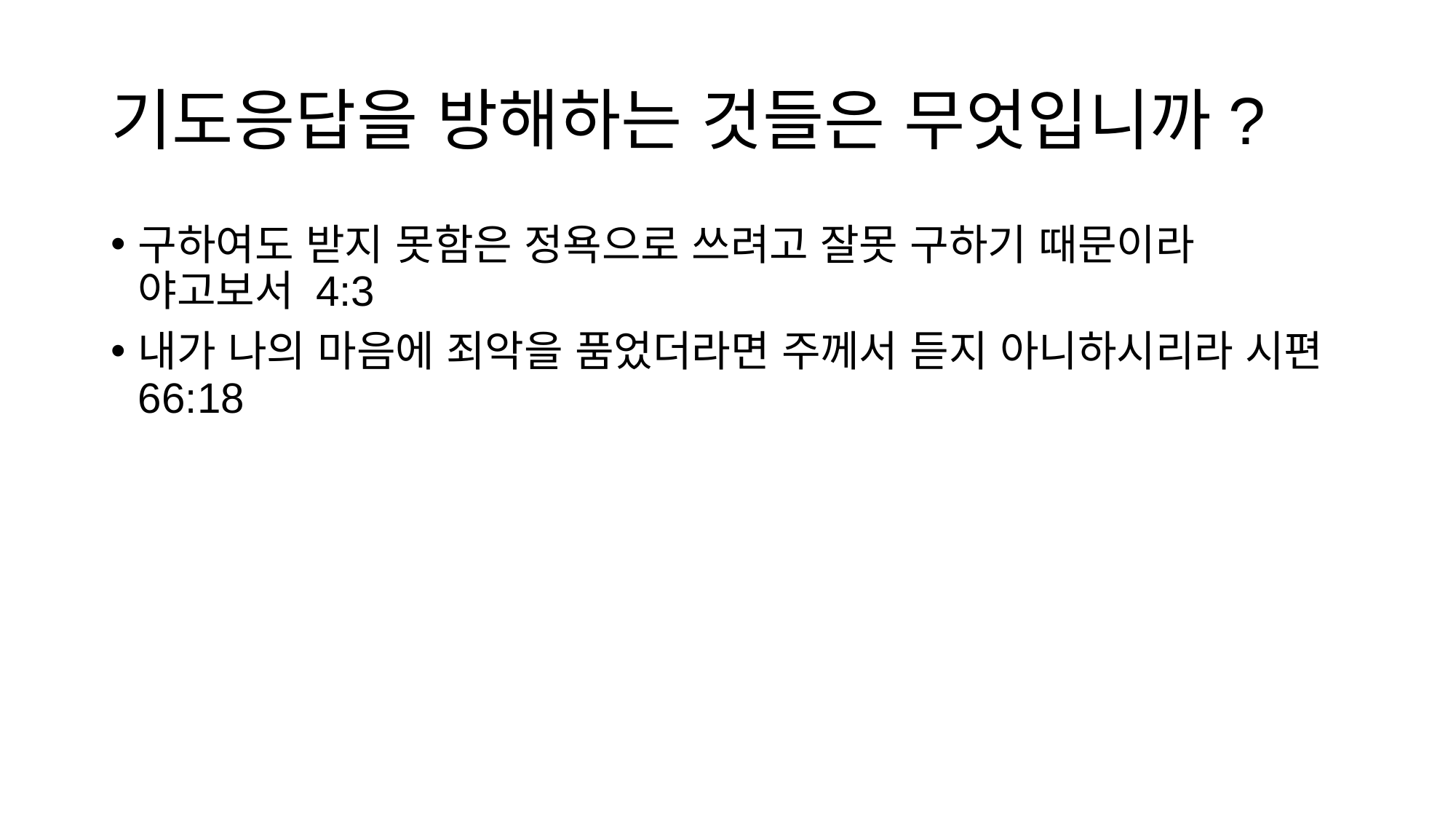

# 기도응답을 방해하는 것들은 무엇입니까?
구하여도 받지 못함은 정욕으로 쓰려고 잘못 구하기 때문이라 야고보서 4:3
내가 나의 마음에 죄악을 품었더라면 주께서 듣지 아니하시리라 시편66:18